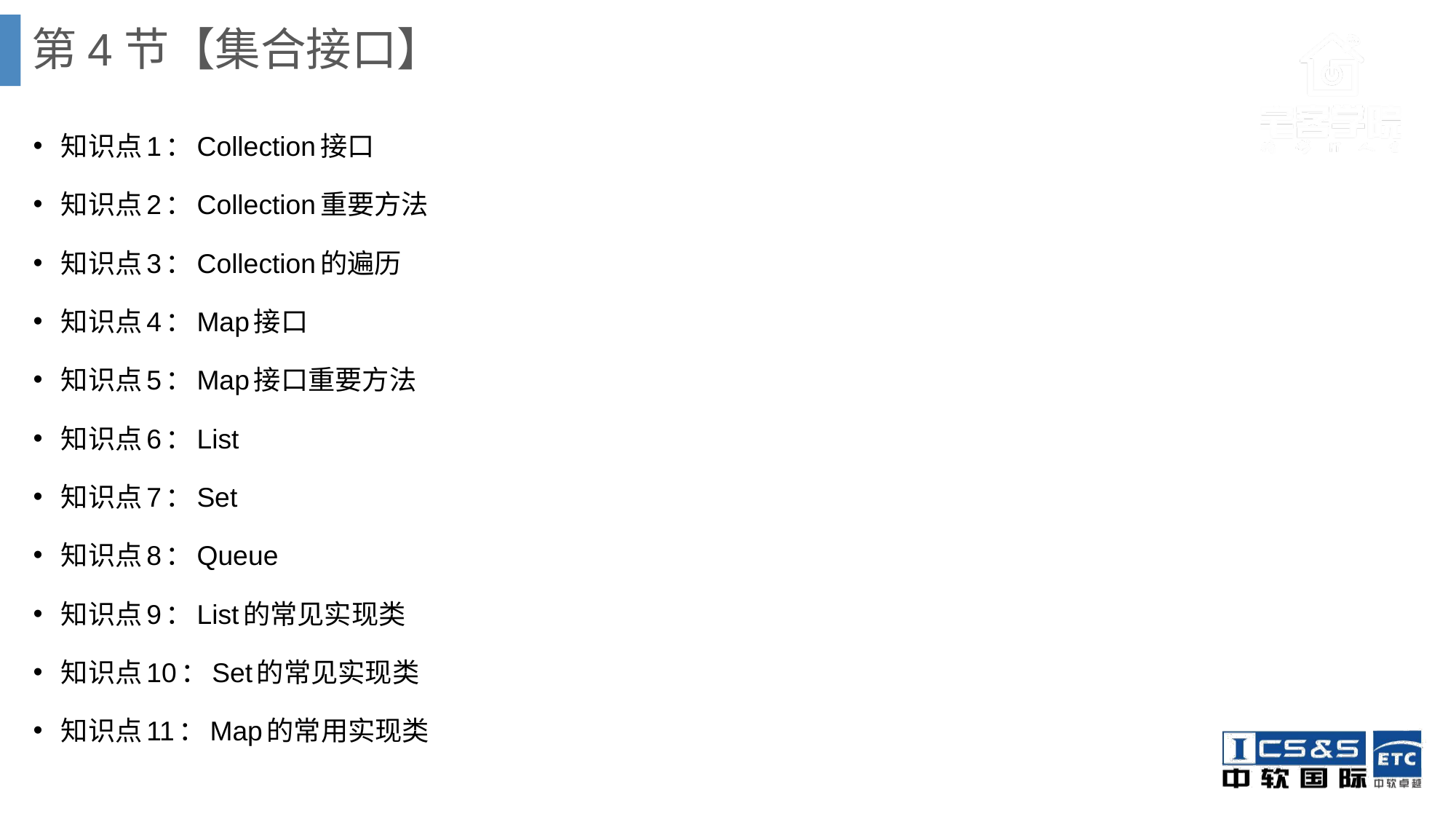

# 第4节【集合接口】
知识点1：Collection接口
知识点2：Collection重要方法
知识点3：Collection的遍历
知识点4：Map接口
知识点5：Map接口重要方法
知识点6：List
知识点7：Set
知识点8：Queue
知识点9：List的常见实现类
知识点10：Set的常见实现类
知识点11：Map的常用实现类